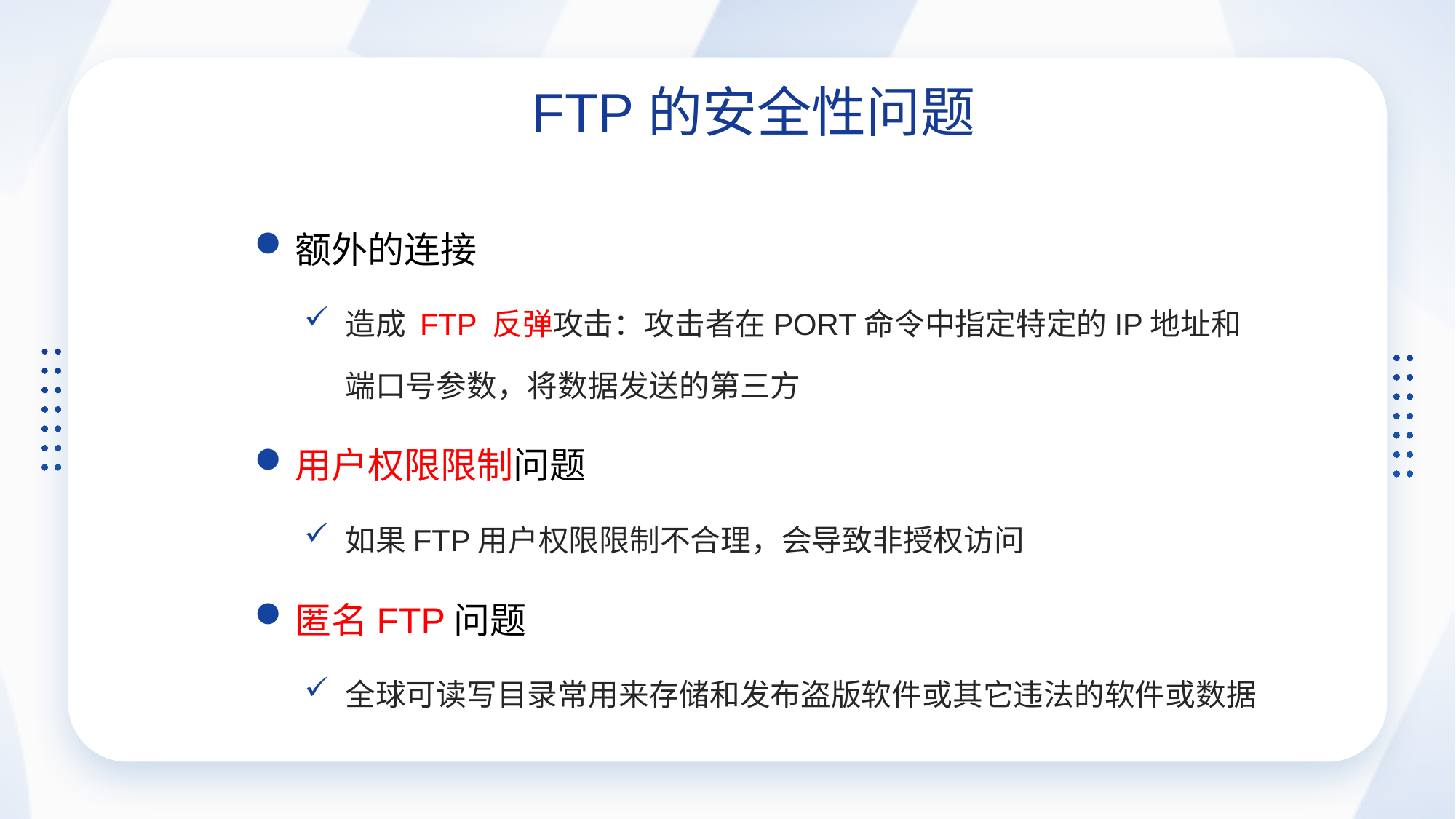

FTP的安全性问题
额外的连接
造成 FTP 反弹攻击：攻击者在PORT命令中指定特定的IP地址和端口号参数，将数据发送的第三方
用户权限限制问题
如果FTP用户权限限制不合理，会导致非授权访问
匿名FTP问题
全球可读写目录常用来存储和发布盗版软件或其它违法的软件或数据